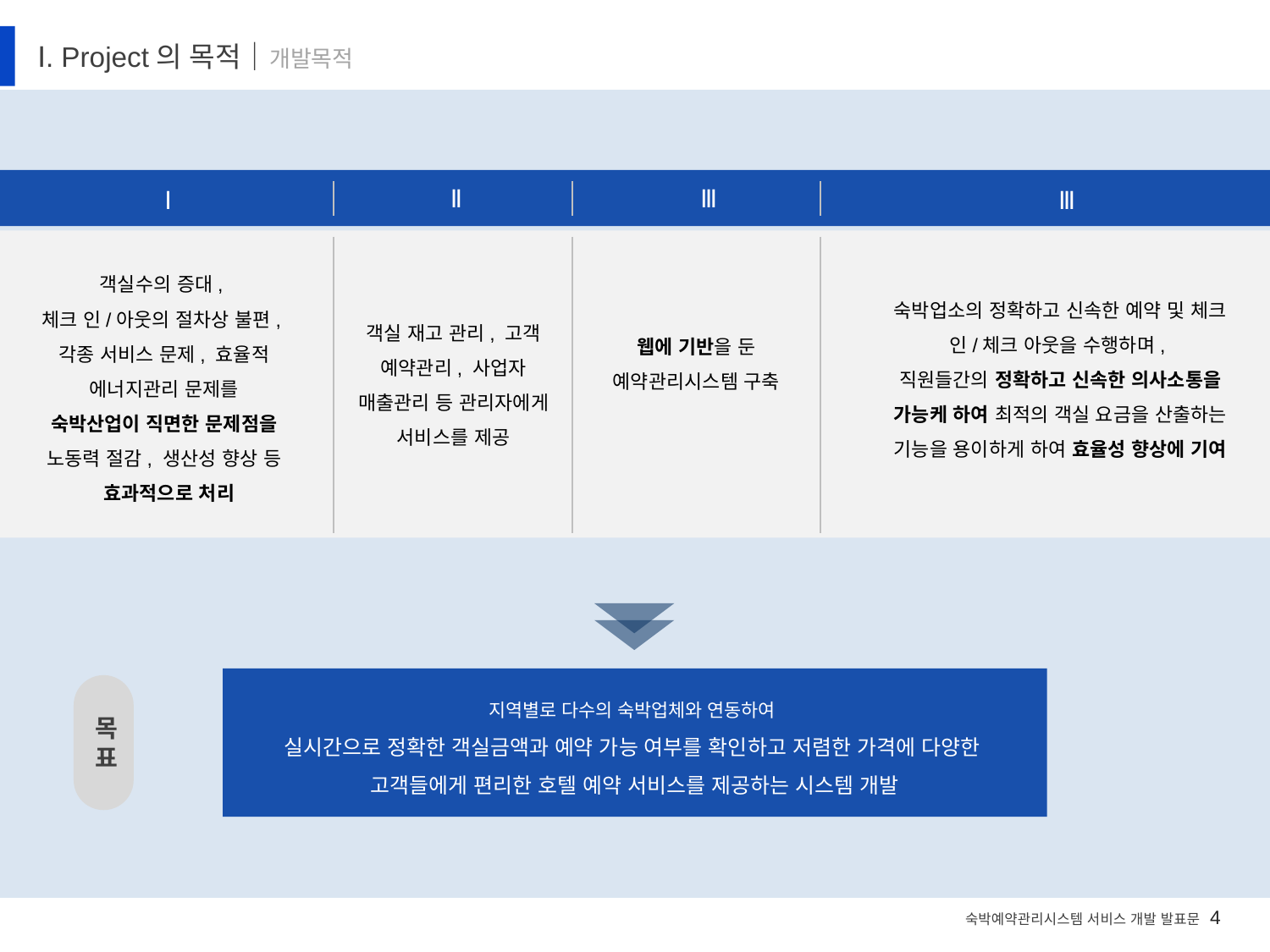

Ⅰ. Project의 목적｜개발목적

Ⅱ
Ⅲ
Ⅰ
Ⅲ

객실수의 증대,
체크 인/아웃의 절차상 불편,
각종 서비스 문제, 효율적 에너지관리 문제를
숙박산업이 직면한 문제점을
노동력 절감, 생산성 향상 등
 효과적으로 처리
숙박업소의 정확하고 신속한 예약 및 체크인/체크 아웃을 수행하며,
직원들간의 정확하고 신속한 의사소통을 가능케 하여 최적의 객실 요금을 산출하는 기능을 용이하게 하여 효율성 향상에 기여
객실 재고 관리, 고객 예약관리, 사업자 매출관리 등 관리자에게
서비스를 제공
웹에 기반을 둔 예약관리시스템 구축

지역별로 다수의 숙박업체와 연동하여
실시간으로 정확한 객실금액과 예약 가능 여부를 확인하고 저렴한 가격에 다양한
고객들에게 편리한 호텔 예약 서비스를 제공하는 시스템 개발
목
표